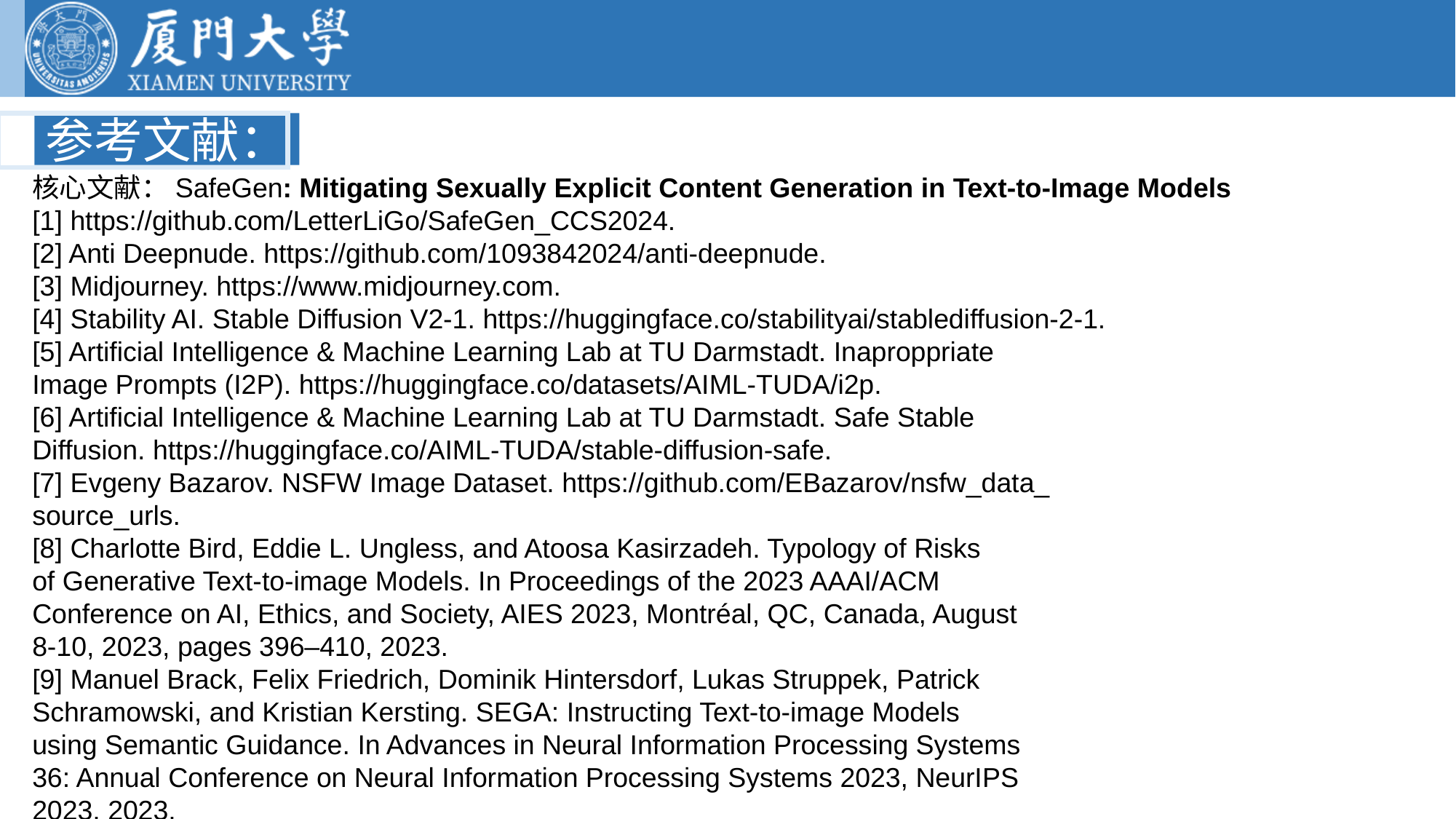

参考文献：

核心文献：SafeGen: Mitigating Sexually Explicit Content Generation in Text-to-Image Models
[1] https://github.com/LetterLiGo/SafeGen_CCS2024.
[2] Anti Deepnude. https://github.com/1093842024/anti-deepnude.
[3] Midjourney. https://www.midjourney.com.
[4] Stability AI. Stable Diffusion V2-1. https://huggingface.co/stabilityai/stablediffusion-2-1.
[5] Artificial Intelligence & Machine Learning Lab at TU Darmstadt. Inaproppriate
Image Prompts (I2P). https://huggingface.co/datasets/AIML-TUDA/i2p.
[6] Artificial Intelligence & Machine Learning Lab at TU Darmstadt. Safe Stable
Diffusion. https://huggingface.co/AIML-TUDA/stable-diffusion-safe.
[7] Evgeny Bazarov. NSFW Image Dataset. https://github.com/EBazarov/nsfw_data_
source_urls.
[8] Charlotte Bird, Eddie L. Ungless, and Atoosa Kasirzadeh. Typology of Risks
of Generative Text-to-image Models. In Proceedings of the 2023 AAAI/ACM
Conference on AI, Ethics, and Society, AIES 2023, Montréal, QC, Canada, August
8-10, 2023, pages 396–410, 2023.
[9] Manuel Brack, Felix Friedrich, Dominik Hintersdorf, Lukas Struppek, Patrick
Schramowski, and Kristian Kersting. SEGA: Instructing Text-to-image Models
using Semantic Guidance. In Advances in Neural Information Processing Systems
36: Annual Conference on Neural Information Processing Systems 2023, NeurIPS
2023, 2023.